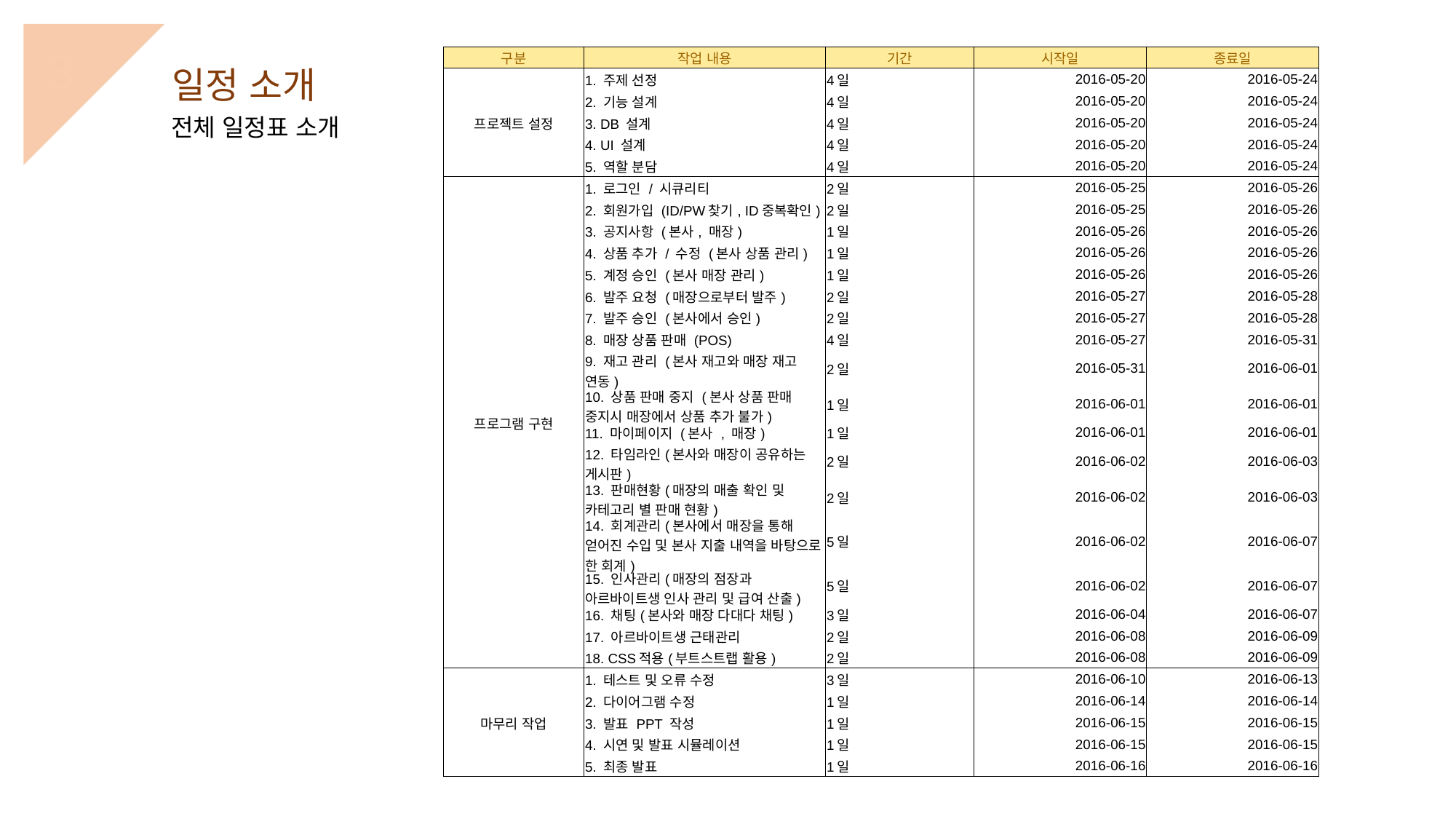

3
| 구분 | 작업 내용 | 기간 | 시작일 | 종료일 |
| --- | --- | --- | --- | --- |
| 프로젝트 설정 | 1. 주제 선정 | 4일 | 2016-05-20 | 2016-05-24 |
|  | 2. 기능 설계 | 4일 | 2016-05-20 | 2016-05-24 |
|  | 3. DB 설계 | 4일 | 2016-05-20 | 2016-05-24 |
|  | 4. UI 설계 | 4일 | 2016-05-20 | 2016-05-24 |
|  | 5. 역할 분담 | 4일 | 2016-05-20 | 2016-05-24 |
| 프로그램 구현 | 1. 로그인 / 시큐리티 | 2일 | 2016-05-25 | 2016-05-26 |
|  | 2. 회원가입 (ID/PW찾기, ID중복확인) | 2일 | 2016-05-25 | 2016-05-26 |
|  | 3. 공지사항 (본사, 매장) | 1일 | 2016-05-26 | 2016-05-26 |
|  | 4. 상품 추가 / 수정 (본사 상품 관리) | 1일 | 2016-05-26 | 2016-05-26 |
|  | 5. 계정 승인 (본사 매장 관리) | 1일 | 2016-05-26 | 2016-05-26 |
|  | 6. 발주 요청 (매장으로부터 발주) | 2일 | 2016-05-27 | 2016-05-28 |
|  | 7. 발주 승인 (본사에서 승인) | 2일 | 2016-05-27 | 2016-05-28 |
|  | 8. 매장 상품 판매 (POS) | 4일 | 2016-05-27 | 2016-05-31 |
|  | 9. 재고 관리 (본사 재고와 매장 재고 연동) | 2일 | 2016-05-31 | 2016-06-01 |
|  | 10. 상품 판매 중지 (본사 상품 판매 중지시 매장에서 상품 추가 불가) | 1일 | 2016-06-01 | 2016-06-01 |
|  | 11. 마이페이지 (본사 , 매장) | 1일 | 2016-06-01 | 2016-06-01 |
|  | 12. 타임라인(본사와 매장이 공유하는 게시판) | 2일 | 2016-06-02 | 2016-06-03 |
|  | 13. 판매현황(매장의 매출 확인 및 카테고리 별 판매 현황) | 2일 | 2016-06-02 | 2016-06-03 |
|  | 14. 회계관리(본사에서 매장을 통해 얻어진 수입 및 본사 지출 내역을 바탕으로 한 회계) | 5일 | 2016-06-02 | 2016-06-07 |
|  | 15. 인사관리(매장의 점장과 아르바이트생 인사 관리 및 급여 산출) | 5일 | 2016-06-02 | 2016-06-07 |
|  | 16. 채팅(본사와 매장 다대다 채팅) | 3일 | 2016-06-04 | 2016-06-07 |
|  | 17. 아르바이트생 근태관리 | 2일 | 2016-06-08 | 2016-06-09 |
|  | 18. CSS적용(부트스트랩 활용) | 2일 | 2016-06-08 | 2016-06-09 |
| 마무리 작업 | 1. 테스트 및 오류 수정 | 3일 | 2016-06-10 | 2016-06-13 |
|  | 2. 다이어그램 수정 | 1일 | 2016-06-14 | 2016-06-14 |
|  | 3. 발표 PPT 작성 | 1일 | 2016-06-15 | 2016-06-15 |
|  | 4. 시연 및 발표 시뮬레이션 | 1일 | 2016-06-15 | 2016-06-15 |
|  | 5. 최종 발표 | 1일 | 2016-06-16 | 2016-06-16 |
일정 소개
전체 일정표 소개